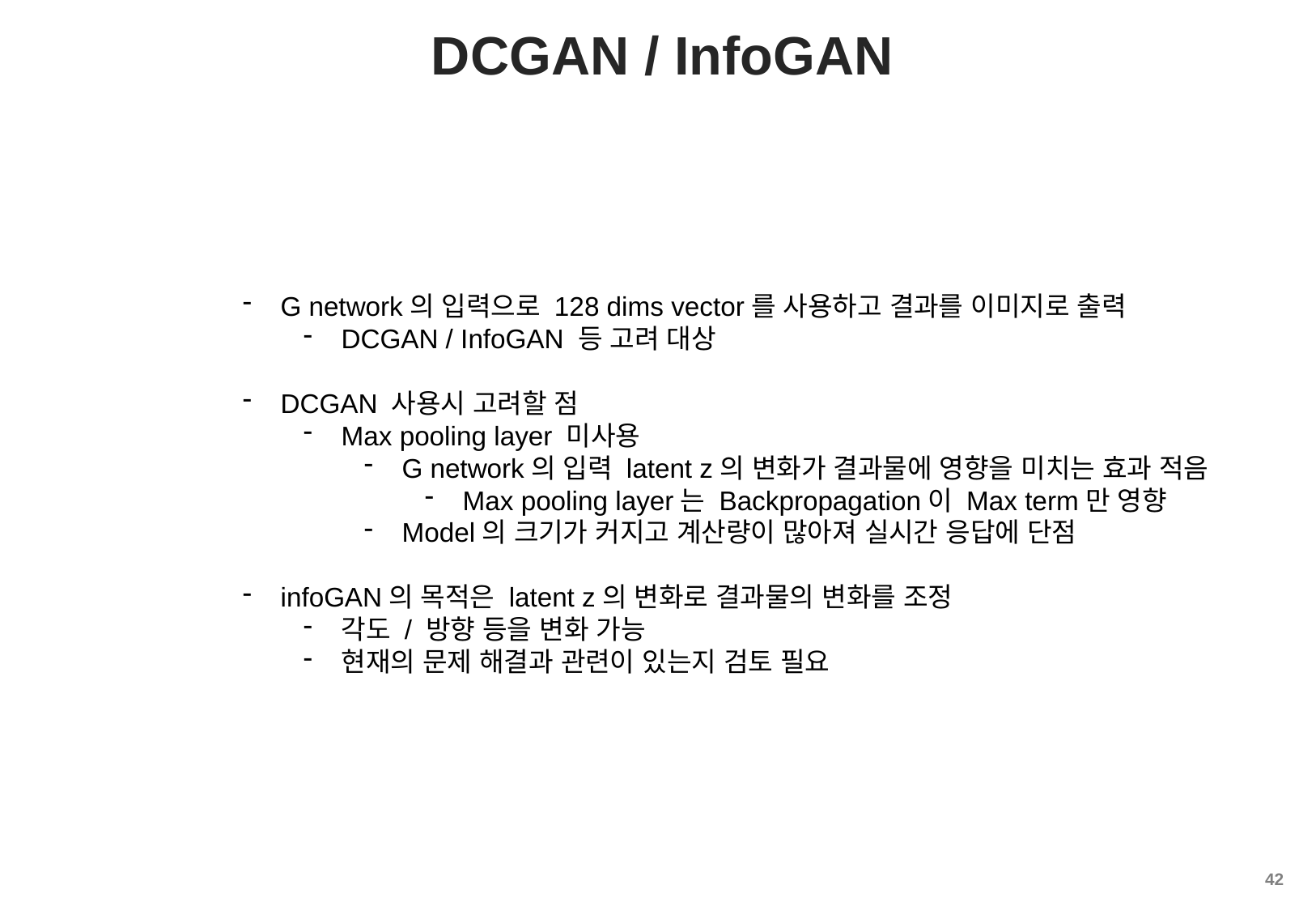

# DCGAN / InfoGAN
G network의 입력으로 128 dims vector를 사용하고 결과를 이미지로 출력
DCGAN / InfoGAN 등 고려 대상

DCGAN 사용시 고려할 점
Max pooling layer 미사용
G network의 입력 latent z의 변화가 결과물에 영향을 미치는 효과 적음
Max pooling layer는 Backpropagation이 Max term만 영향
Model의 크기가 커지고 계산량이 많아져 실시간 응답에 단점

infoGAN의 목적은 latent z의 변화로 결과물의 변화를 조정
각도 / 방향 등을 변화 가능
현재의 문제 해결과 관련이 있는지 검토 필요